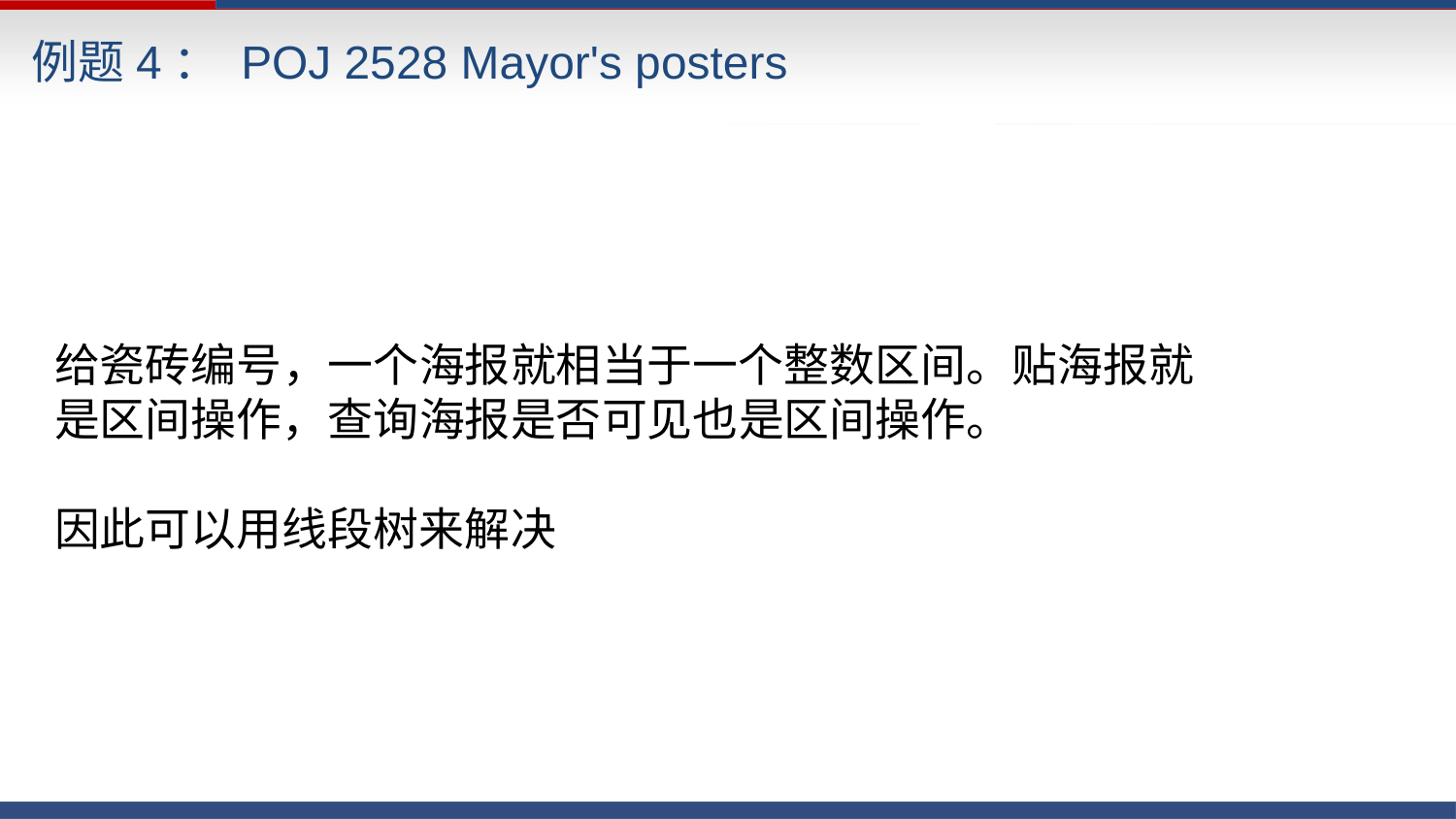

例题4： POJ 2528 Mayor's posters

给瓷砖编号，一个海报就相当于一个整数区间。贴海报就是区间操作，查询海报是否可见也是区间操作。

因此可以用线段树来解决